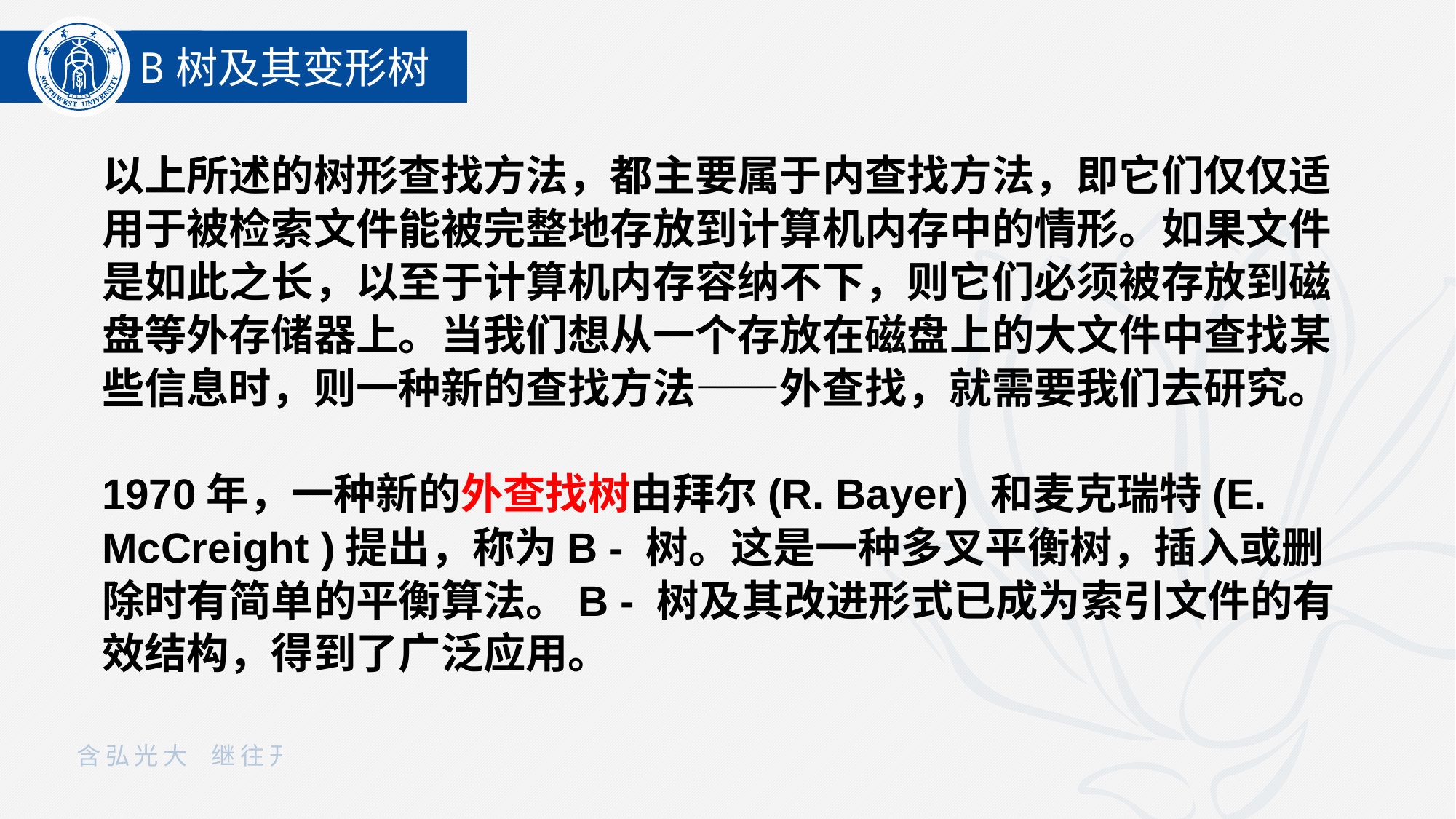

B树及其变形树
以上所述的树形查找方法，都主要属于内查找方法，即它们仅仅适用于被检索文件能被完整地存放到计算机内存中的情形。如果文件是如此之长，以至于计算机内存容纳不下，则它们必须被存放到磁盘等外存储器上。当我们想从一个存放在磁盘上的大文件中查找某些信息时，则一种新的查找方法——外查找，就需要我们去研究。

1970年，一种新的外查找树由拜尔(R. Bayer) 和麦克瑞特(E. McCreight )提出，称为B - 树。这是一种多叉平衡树，插入或删除时有简单的平衡算法。B - 树及其改进形式已成为索引文件的有效结构，得到了广泛应用。